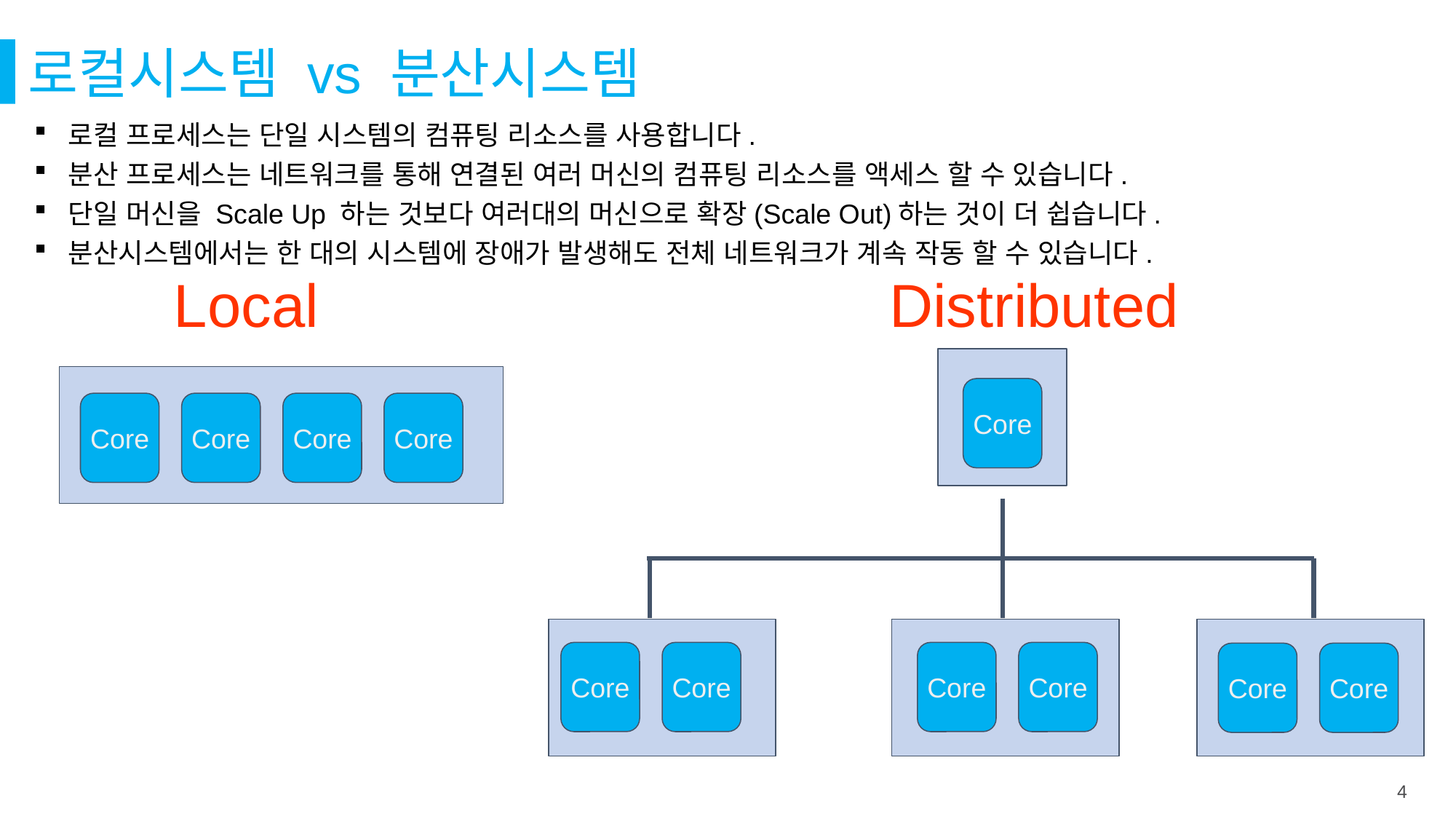

로컬시스템 vs 분산시스템
로컬 프로세스는 단일 시스템의 컴퓨팅 리소스를 사용합니다.
분산 프로세스는 네트워크를 통해 연결된 여러 머신의 컴퓨팅 리소스를 액세스 할 수 있습니다.
단일 머신을 Scale Up 하는 것보다 여러대의 머신으로 확장(Scale Out)하는 것이 더 쉽습니다.
분산시스템에서는 한 대의 시스템에 장애가 발생해도 전체 네트워크가 계속 작동 할 수 있습니다.
Local
Distributed

Core
Core
Core
Core
Core

Core
Core
Core
Core
Core
Core